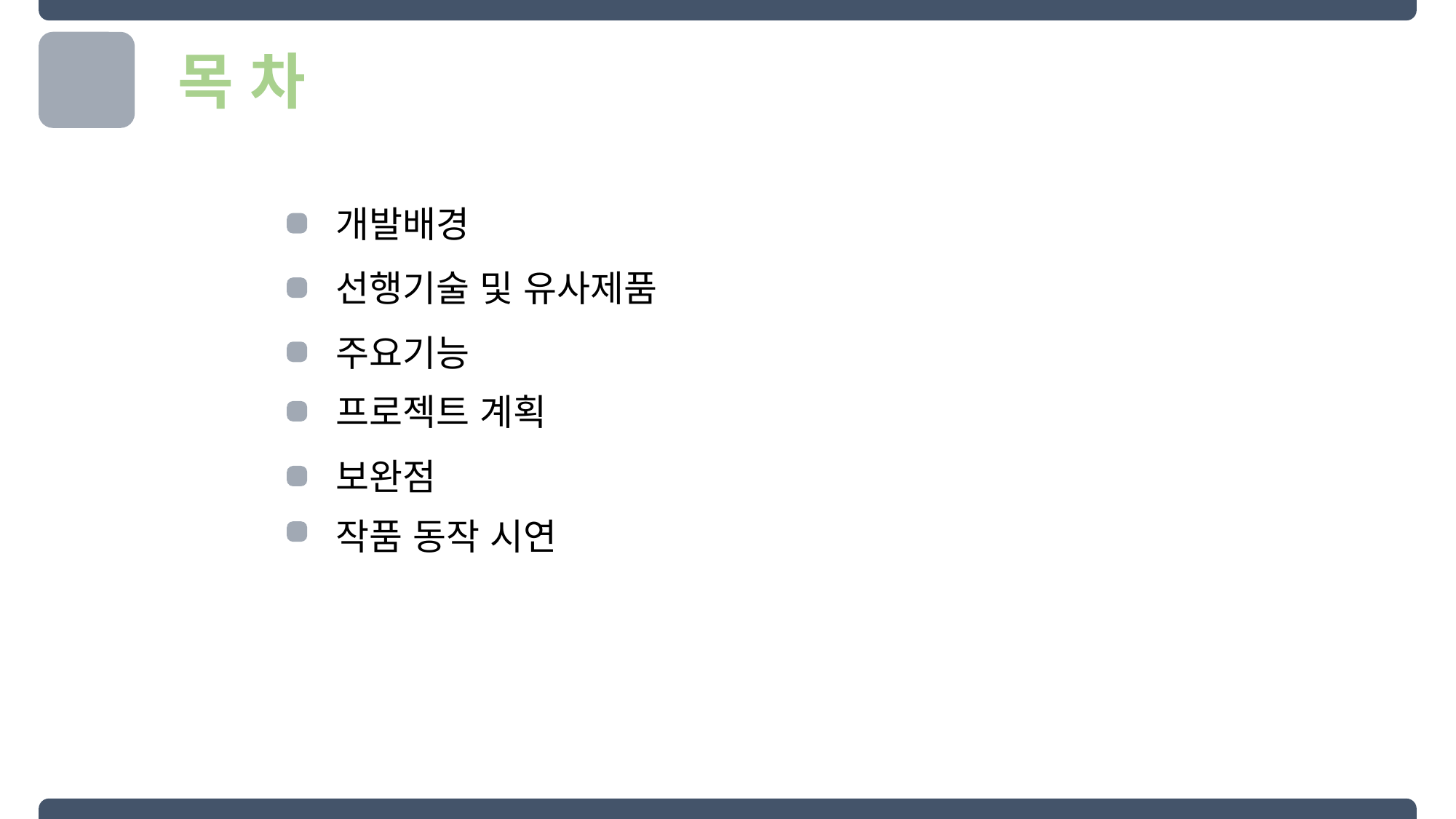

목 차
개발배경

선행기술 및 유사제품

주요기능

프로젝트 계획

보완점

작품 동작 시연